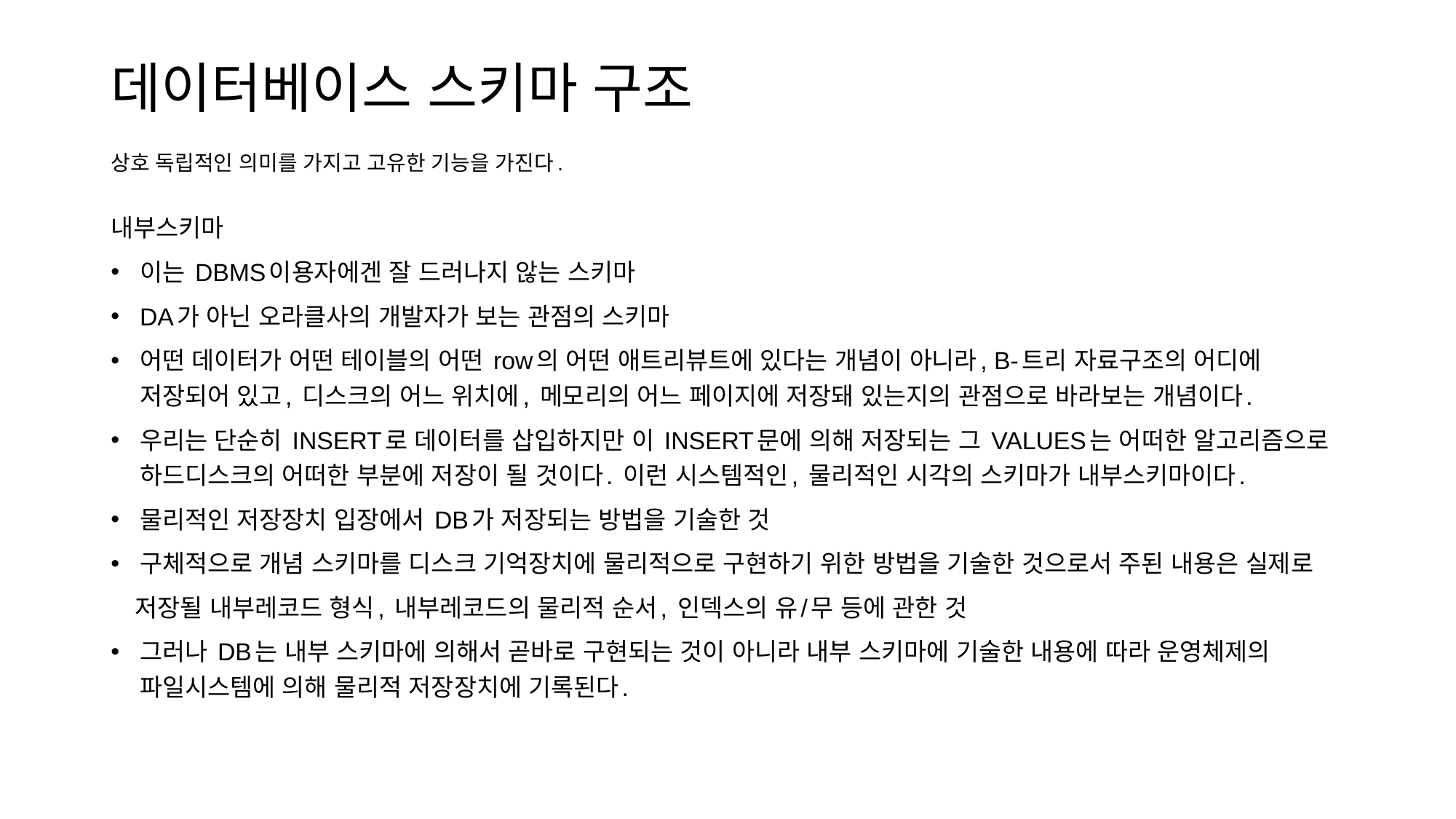

# 데이터베이스 스키마 구조
상호 독립적인 의미를 가지고 고유한 기능을 가진다.

내부스키마
이는 DBMS이용자에겐 잘 드러나지 않는 스키마
DA가 아닌 오라클사의 개발자가 보는 관점의 스키마
어떤 데이터가 어떤 테이블의 어떤 row의 어떤 애트리뷰트에 있다는 개념이 아니라, B-트리 자료구조의 어디에 저장되어 있고, 디스크의 어느 위치에, 메모리의 어느 페이지에 저장돼 있는지의 관점으로 바라보는 개념이다.
우리는 단순히 INSERT로 데이터를 삽입하지만 이 INSERT문에 의해 저장되는 그 VALUES는 어떠한 알고리즘으로 하드디스크의 어떠한 부분에 저장이 될 것이다. 이런 시스템적인, 물리적인 시각의 스키마가 내부스키마이다.
물리적인 저장장치 입장에서 DB가 저장되는 방법을 기술한 것
구체적으로 개념 스키마를 디스크 기억장치에 물리적으로 구현하기 위한 방법을 기술한 것으로서 주된 내용은 실제로
   저장될 내부레코드 형식, 내부레코드의 물리적 순서, 인덱스의 유/무 등에 관한 것
그러나 DB는 내부 스키마에 의해서 곧바로 구현되는 것이 아니라 내부 스키마에 기술한 내용에 따라 운영체제의 파일시스템에 의해 물리적 저장장치에 기록된다.